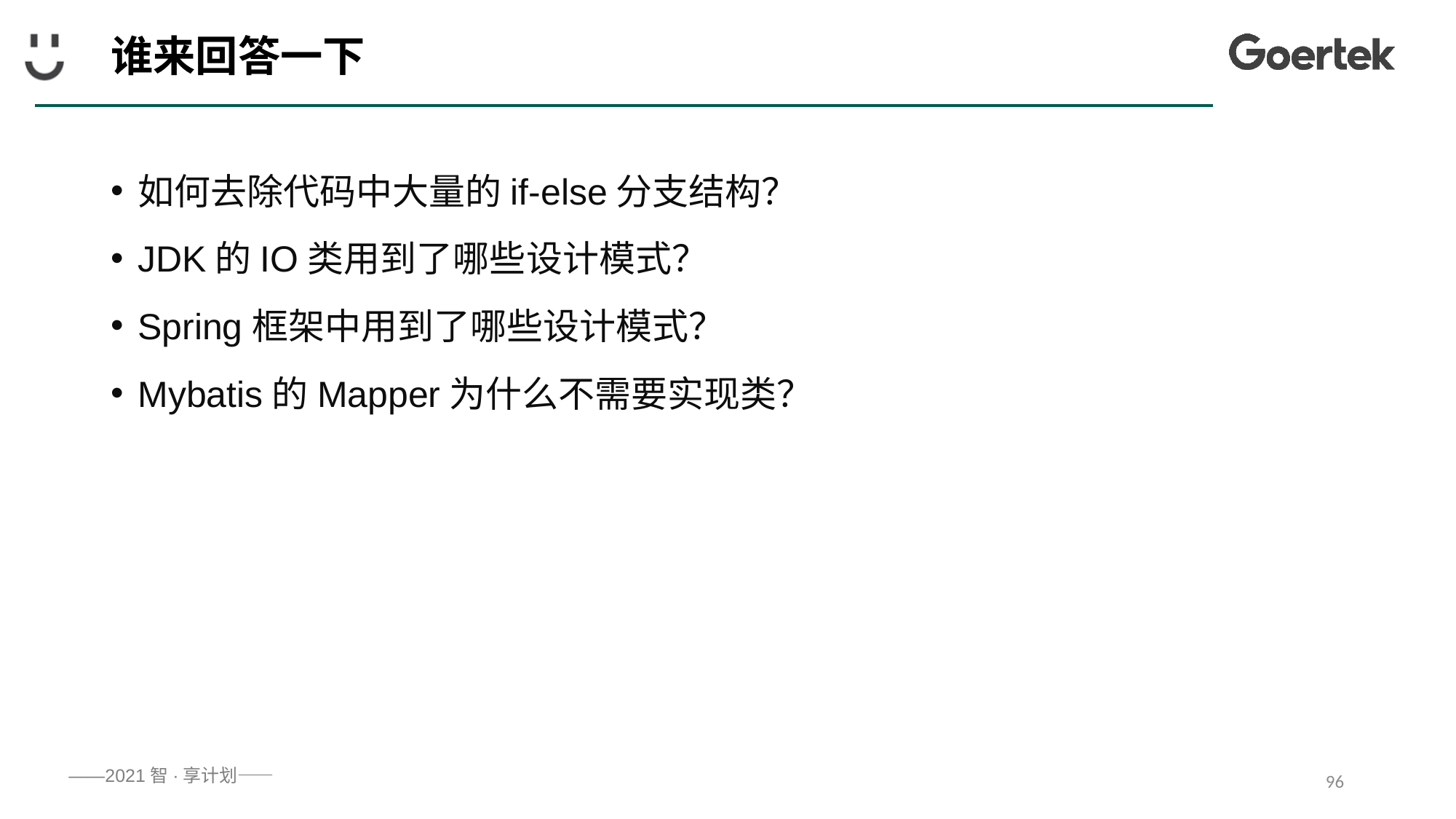

# 谁来回答一下
如何去除代码中大量的if-else分支结构？
JDK的IO类用到了哪些设计模式？
Spring框架中用到了哪些设计模式？
Mybatis的Mapper为什么不需要实现类？
96